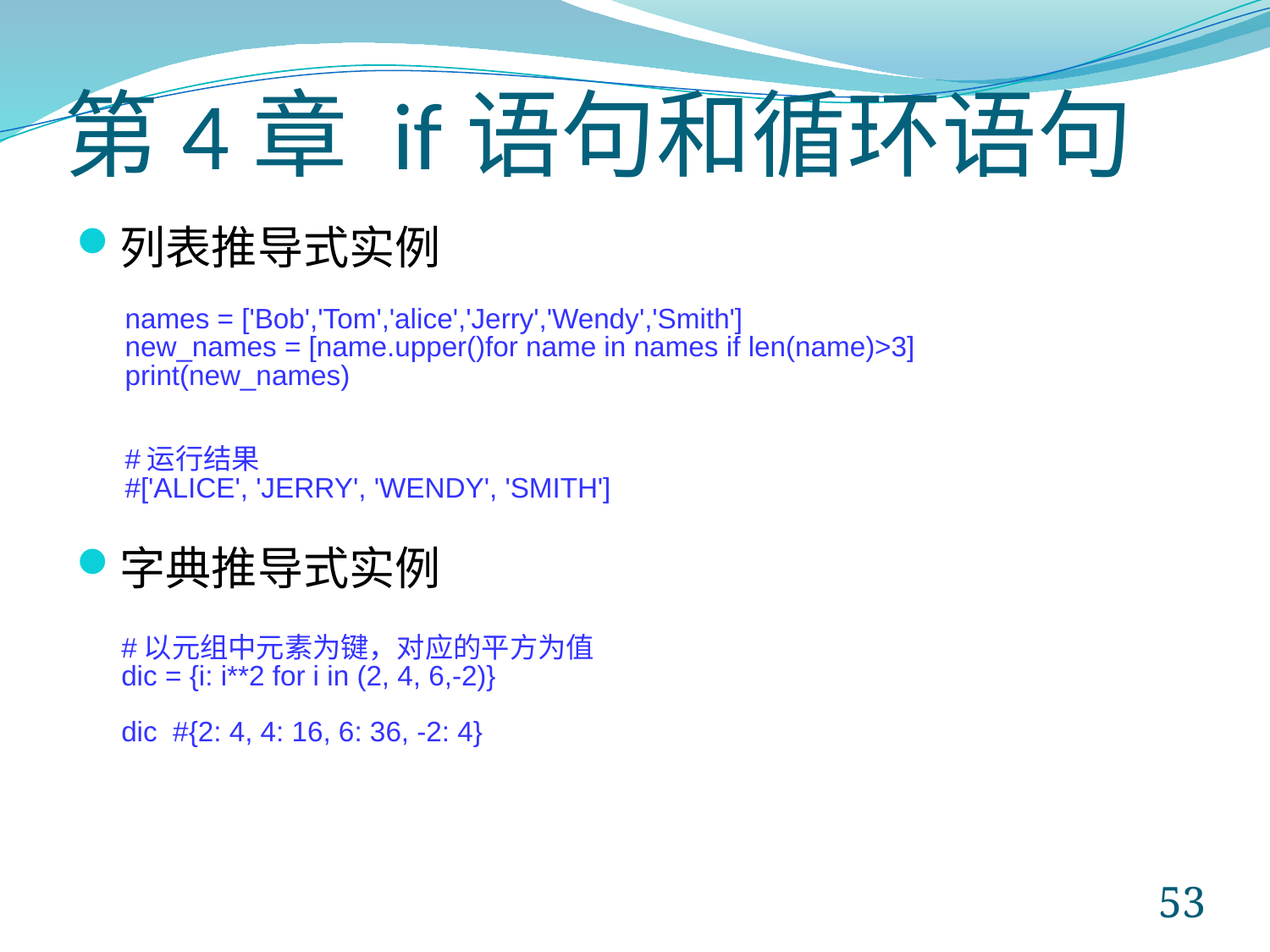

# 第4章 if语句和循环语句
列表推导式实例

字典推导式实例

names = ['Bob','Tom','alice','Jerry','Wendy','Smith']
new_names = [name.upper()for name in names if len(name)>3]
print(new_names)

#运行结果
#['ALICE', 'JERRY', 'WENDY', 'SMITH']
#以元组中元素为键，对应的平方为值
dic = {i: i**2 for i in (2, 4, 6,-2)}

dic  #{2: 4, 4: 16, 6: 36, -2: 4}
53